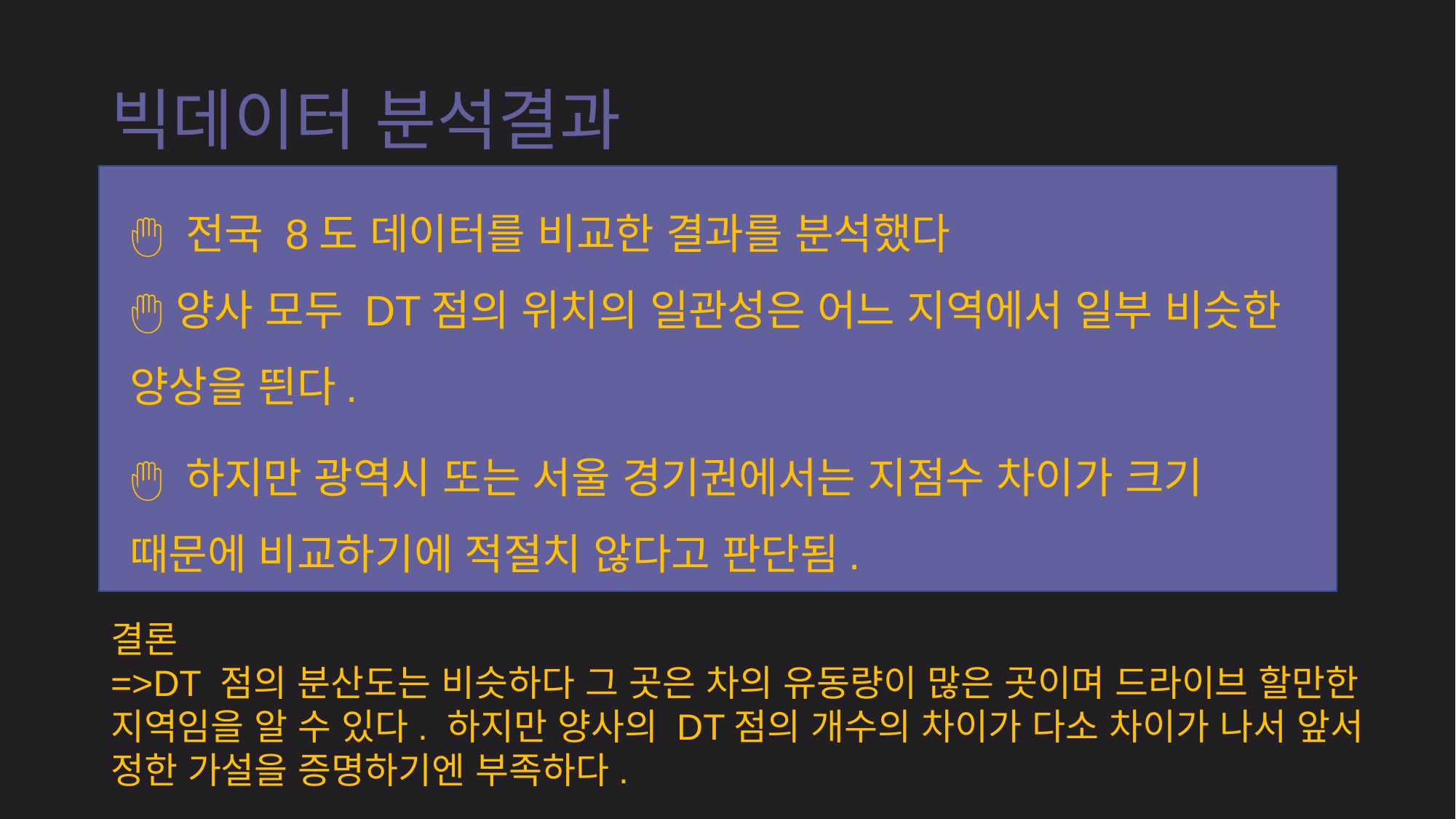

# 빅데이터 분석결과

🤚 전국 8도 데이터를 비교한 결과를 분석했다
🤚 양사 모두 DT점의 위치의 일관성은 어느 지역에서 일부 비슷한 양상을 띈다.
🤚 하지만 광역시 또는 서울 경기권에서는 지점수 차이가 크기 때문에 비교하기에 적절치 않다고 판단됨.
결론
=>DT 점의 분산도는 비슷하다 그 곳은 차의 유동량이 많은 곳이며 드라이브 할만한 지역임을 알 수 있다. 하지만 양사의 DT점의 개수의 차이가 다소 차이가 나서 앞서 정한 가설을 증명하기엔 부족하다.